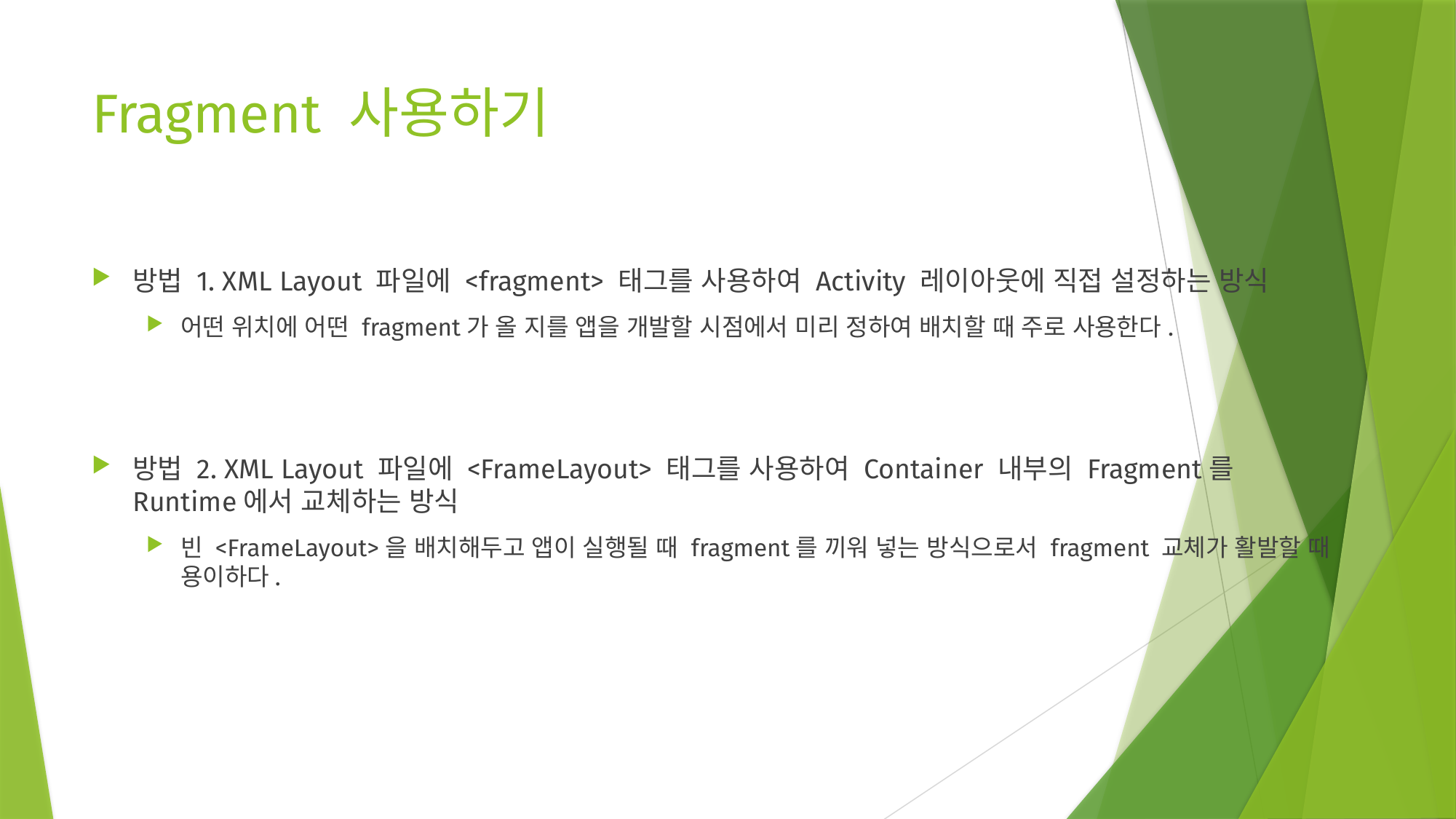

# Fragment 사용하기
방법 1. XML Layout 파일에 <fragment> 태그를 사용하여 Activity 레이아웃에 직접 설정하는 방식
어떤 위치에 어떤 fragment가 올 지를 앱을 개발할 시점에서 미리 정하여 배치할 때 주로 사용한다.

방법 2. XML Layout 파일에 <FrameLayout> 태그를 사용하여 Container 내부의 Fragment를 Runtime에서 교체하는 방식
빈 <FrameLayout>을 배치해두고 앱이 실행될 때 fragment를 끼워 넣는 방식으로서 fragment 교체가 활발할 때 용이하다.